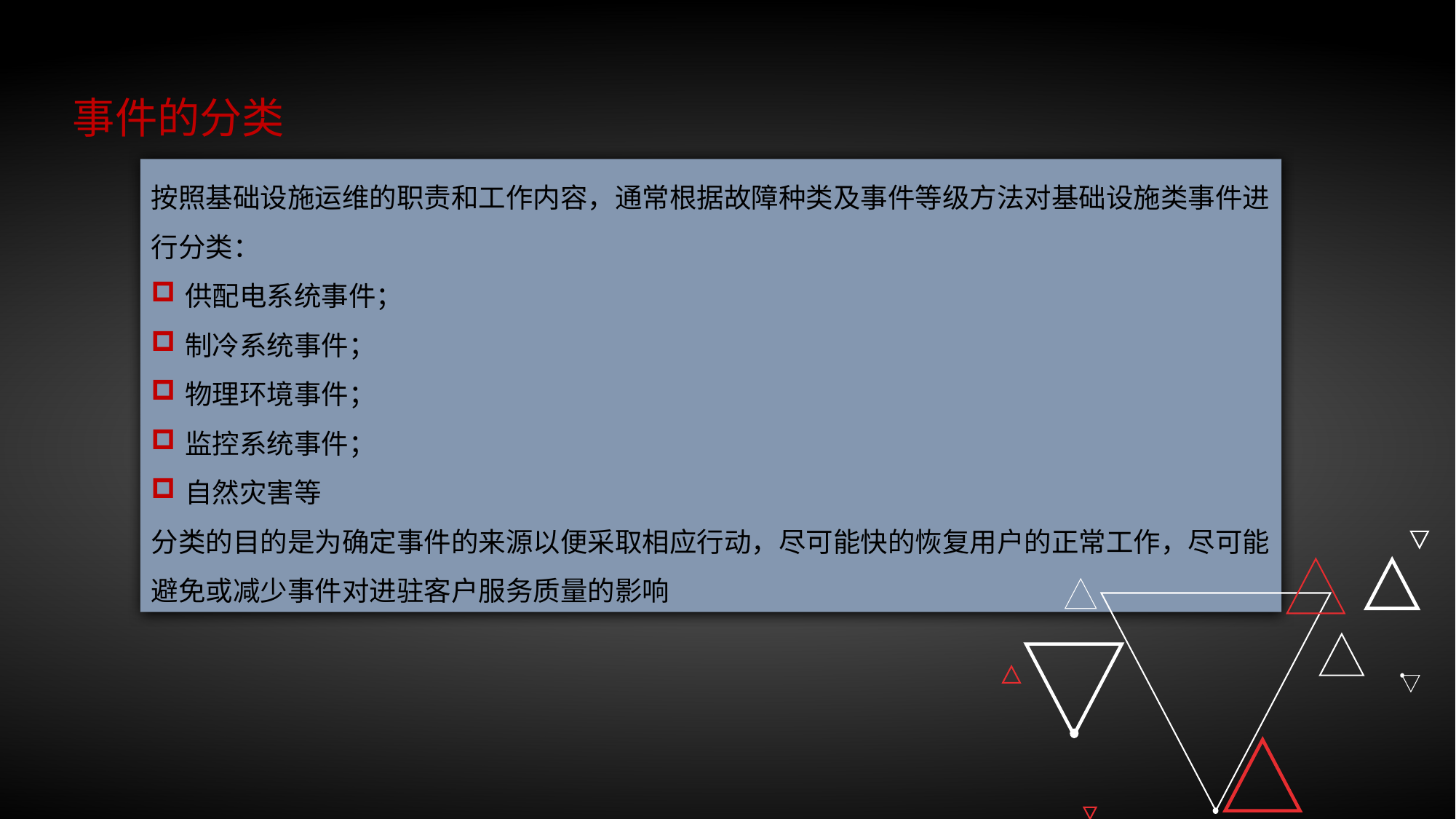

事件的分类
按照基础设施运维的职责和工作内容，通常根据故障种类及事件等级方法对基础设施类事件进行分类：
供配电系统事件；
制冷系统事件；
物理环境事件；
监控系统事件；
自然灾害等
分类的目的是为确定事件的来源以便采取相应行动，尽可能快的恢复用户的正常工作，尽可能避免或减少事件对进驻客户服务质量的影响